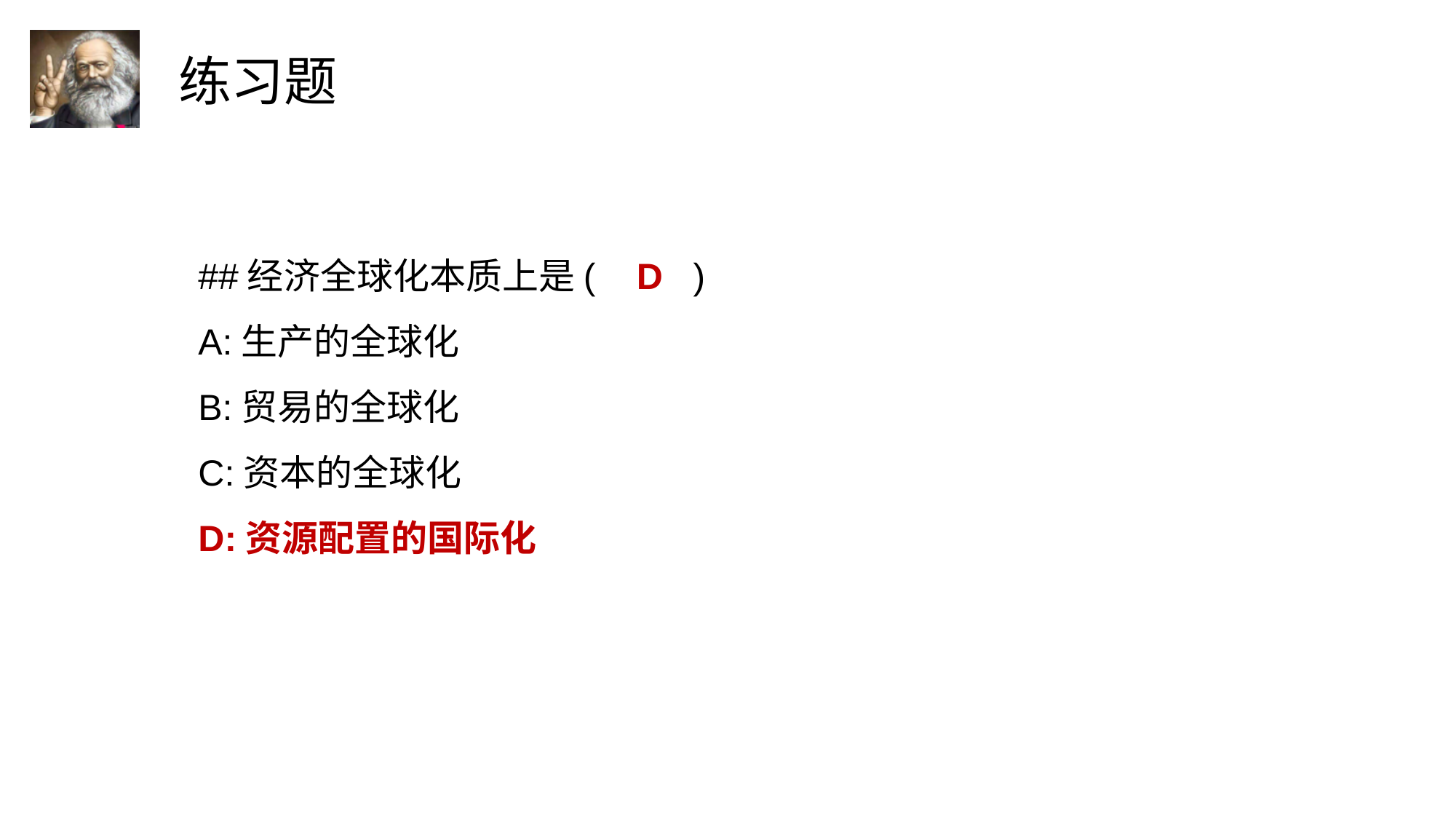

##经济全球化本质上是(    D   )
A:生产的全球化
B:贸易的全球化
C:资本的全球化
D:资源配置的国际化